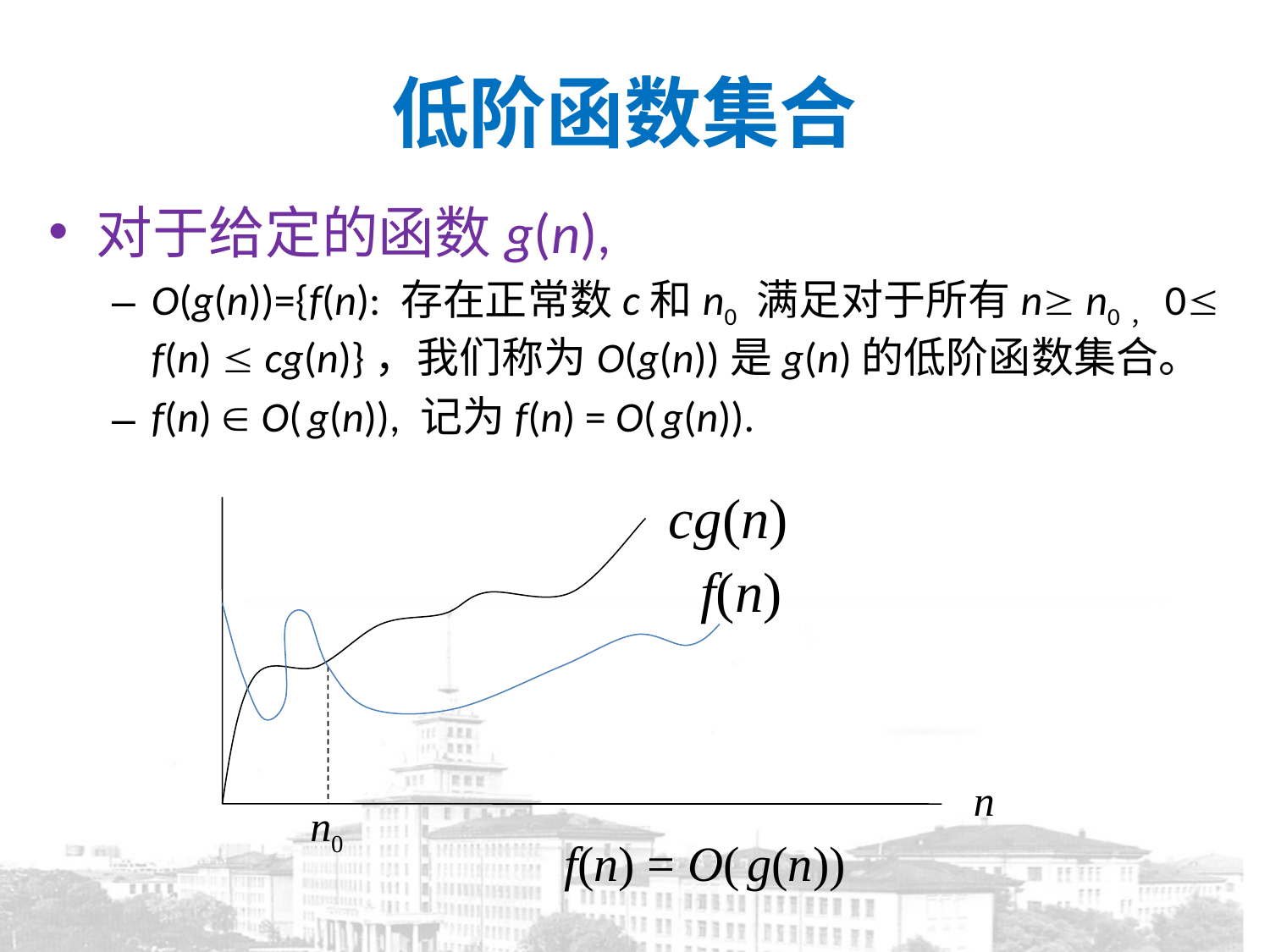

# 低阶函数集合
对于给定的函数g(n),
O(g(n))={f(n): 存在正常数c和n0 满足对于所有n≥ n0，0≤ f(n) ≤ cg(n)}，我们称为O(g(n))是g(n)的低阶函数集合。
f(n) ∈ O( g(n)), 记为f(n) = O( g(n)).
cg(n)

f(n)

n
n0

f(n) = O( g(n))
11